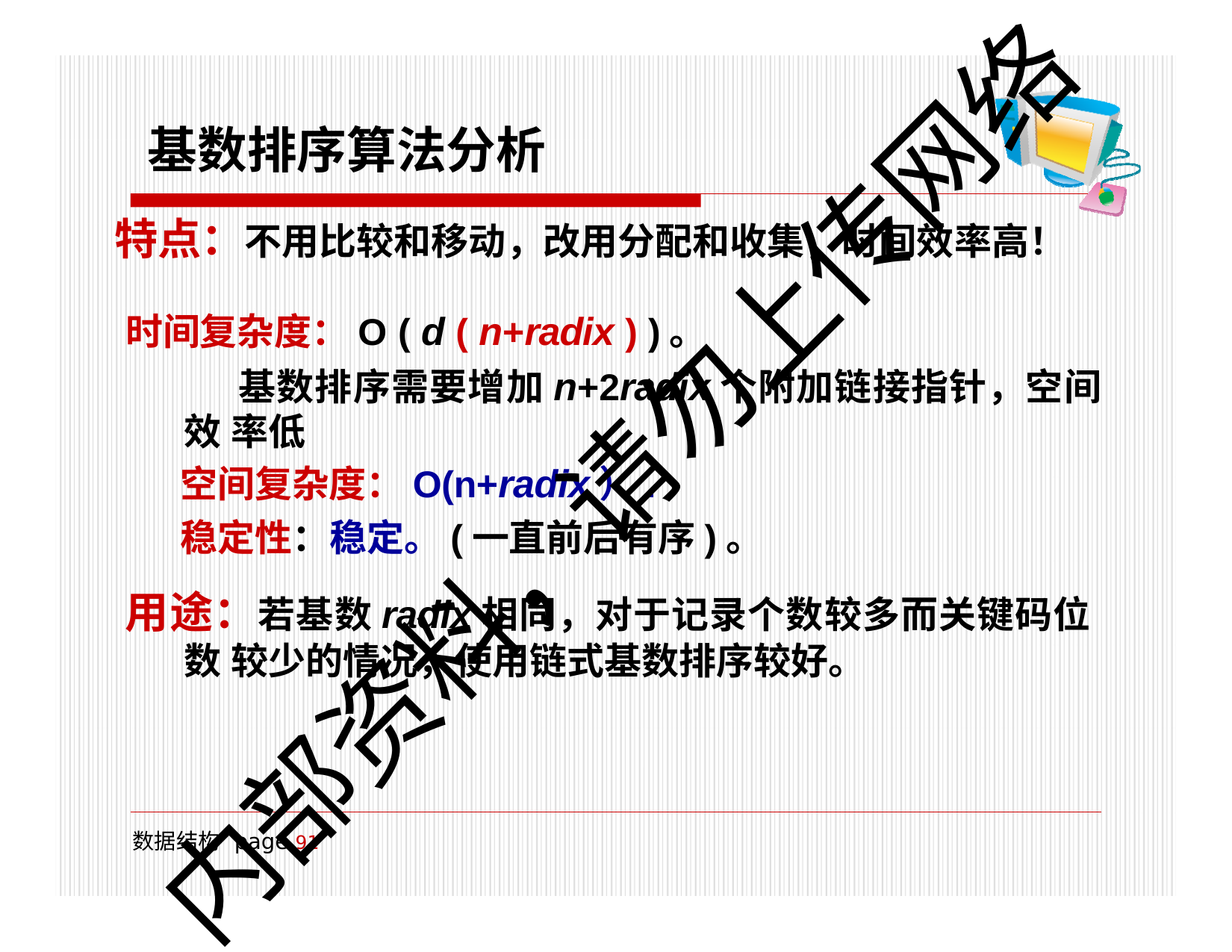

# 基数排序算法分析

特点：不用比较和移动，改用分配和收集，时间效率高！

时间复杂度：O ( d ( n+radix ) )。
基数排序需要增加n+2radix个附加链接指针，空间效 率低
空间复杂度：O(n+radix）.
稳定性：稳定。(一直前后有序)。
用途：若基数radix相同，对于记录个数较多而关键码位数 较少的情况，使用链式基数排序较好。
内部资料，请勿上传网络

数据结构 page 91